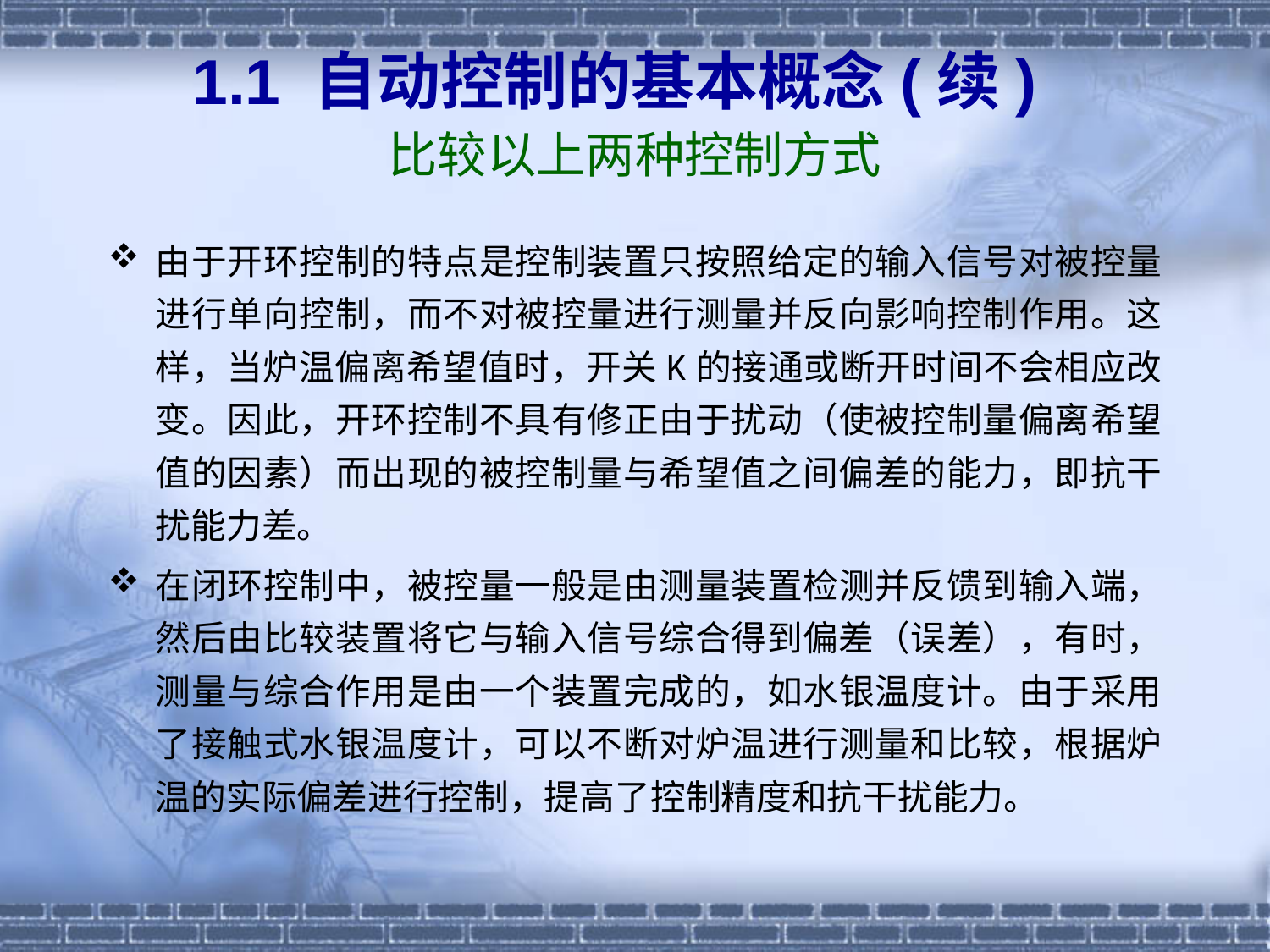

1.1 自动控制的基本概念(续)
# 比较以上两种控制方式
由于开环控制的特点是控制装置只按照给定的输入信号对被控量进行单向控制，而不对被控量进行测量并反向影响控制作用。这样，当炉温偏离希望值时，开关K的接通或断开时间不会相应改变。因此，开环控制不具有修正由于扰动（使被控制量偏离希望值的因素）而出现的被控制量与希望值之间偏差的能力，即抗干扰能力差。
在闭环控制中，被控量一般是由测量装置检测并反馈到输入端，然后由比较装置将它与输入信号综合得到偏差（误差），有时，测量与综合作用是由一个装置完成的，如水银温度计。由于采用了接触式水银温度计，可以不断对炉温进行测量和比较，根据炉温的实际偏差进行控制，提高了控制精度和抗干扰能力。